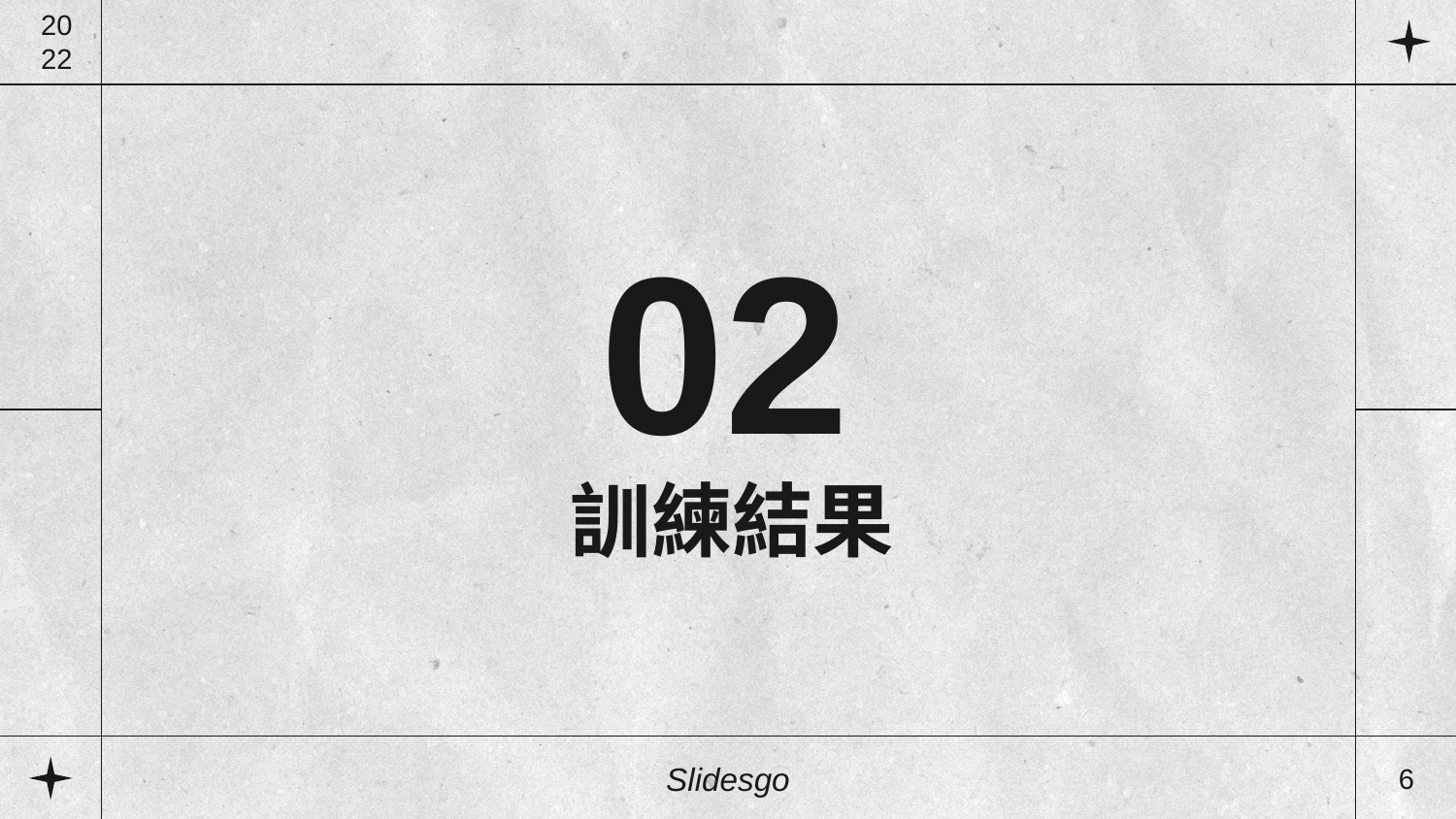

20
22
02
# 訓練結果
Slidesgo
6